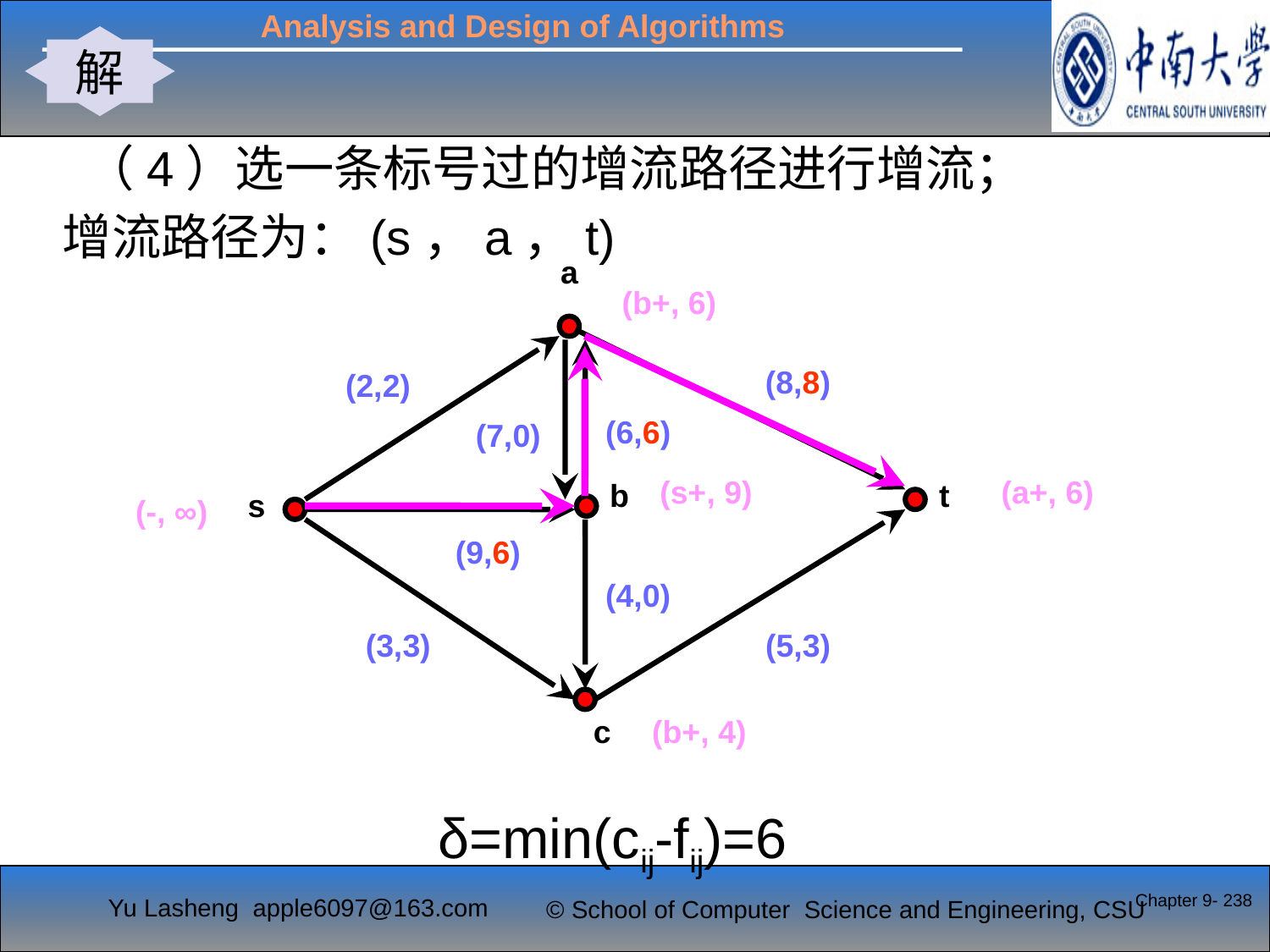

解
#
 （4）选一条标号过的增流路径进行增流；
增流路径为：(s，a，t)
a

(2,2)
(8,2)
(6,0)
(7,0)
b
t
s

(9,0)

(4,0)
(5,3)
(3,3)

c
(b+, 6)

(8,8)
(6,6)
(9,6)
(s+, 9)
(a+, 6)
(-, ∞)

(b+, 4)
δ=min(cij-fij)=6
Chapter 9- 238